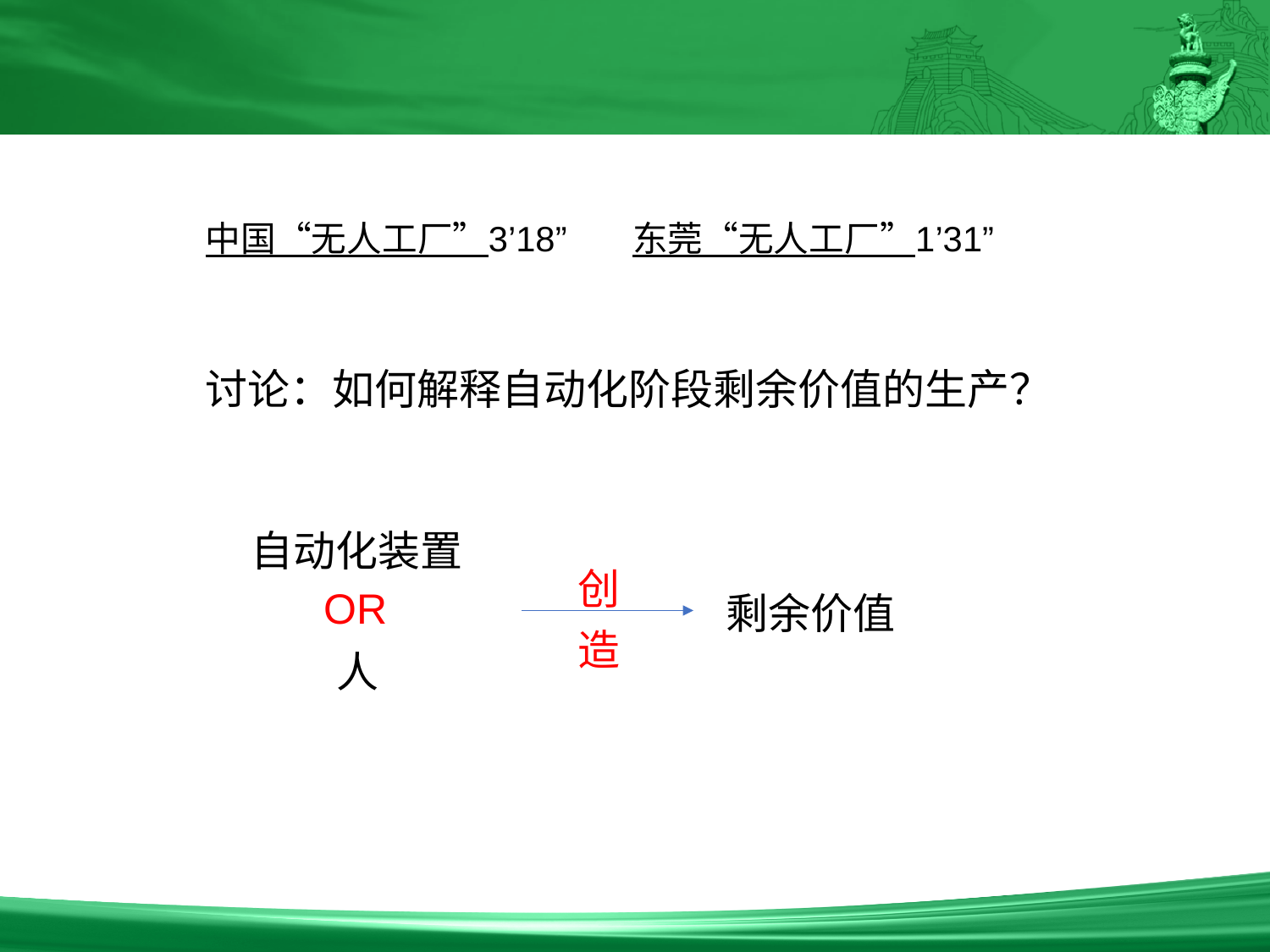

中国“无人工厂”3’18”
东莞“无人工厂”1’31”
讨论：如何解释自动化阶段剩余价值的生产？
自动化装置
创造
OR
剩余价值
人